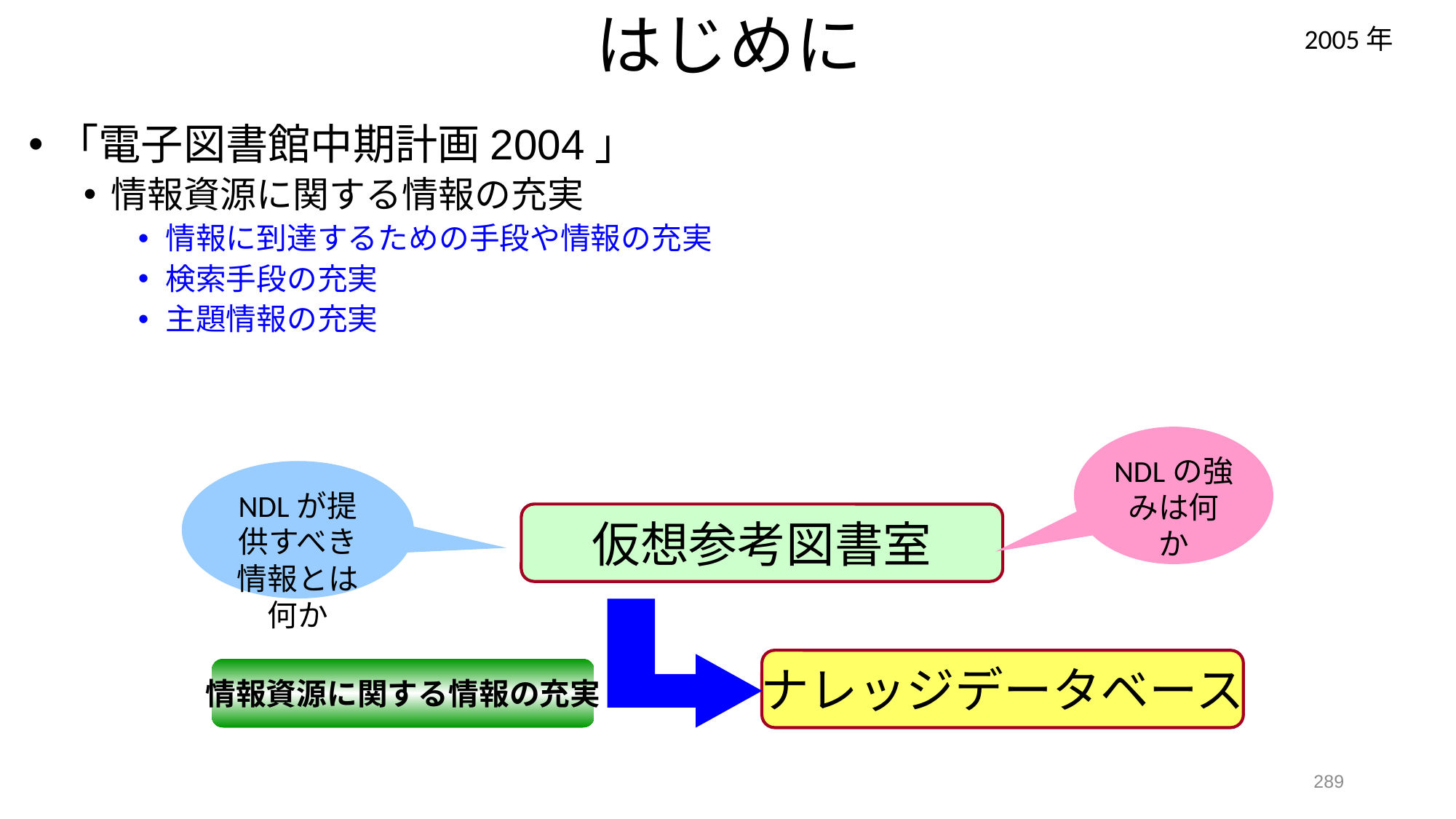

# はじめに
2005年
「電子図書館中期計画2004」
情報資源に関する情報の充実
情報に到達するための手段や情報の充実
検索手段の充実
主題情報の充実

NDLの強みは何か
NDLが提供すべき情報とは何か
仮想参考図書室

ナレッジデータベース
情報資源に関する情報の充実
289